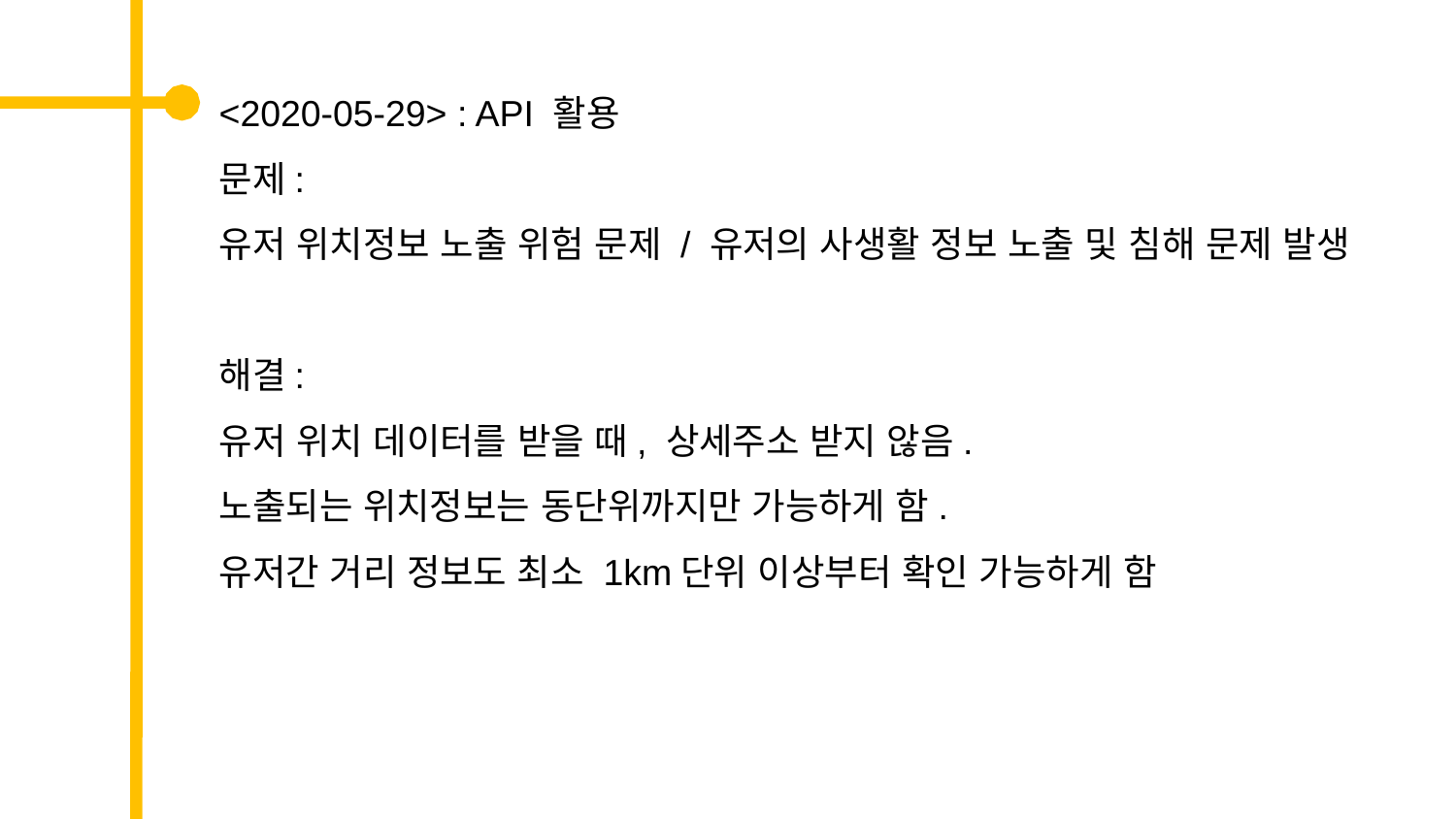

<2020-05-29> : API 활용
문제:
유저 위치정보 노출 위험 문제 / 유저의 사생활 정보 노출 및 침해 문제 발생

해결:
유저 위치 데이터를 받을 때, 상세주소 받지 않음.
노출되는 위치정보는 동단위까지만 가능하게 함.
유저간 거리 정보도 최소 1km단위 이상부터 확인 가능하게 함